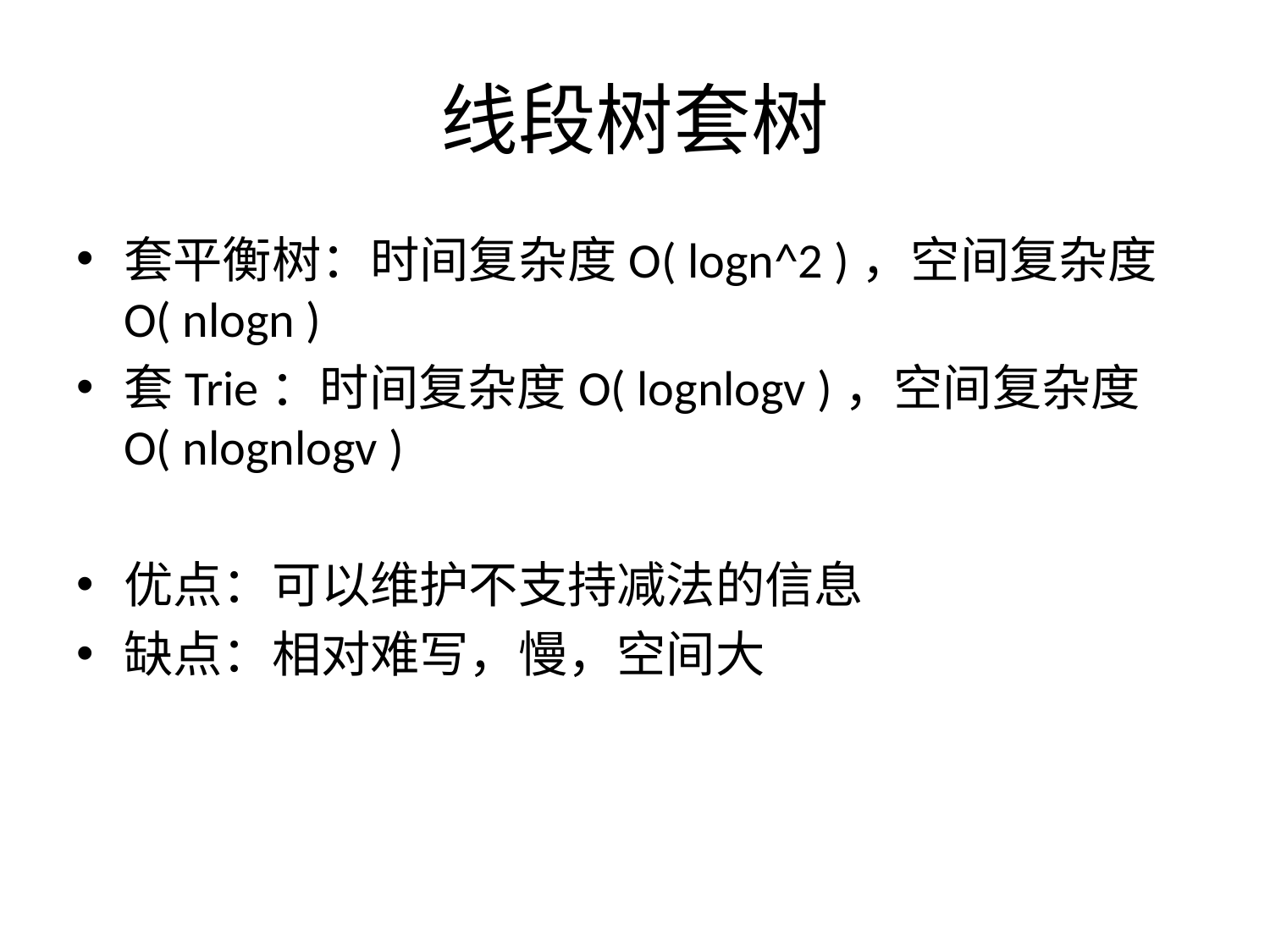

# 线段树套树
套平衡树：时间复杂度O( logn^2 )，空间复杂度O( nlogn )
套Trie：时间复杂度O( lognlogv )，空间复杂度O( nlognlogv )

优点：可以维护不支持减法的信息
缺点：相对难写，慢，空间大